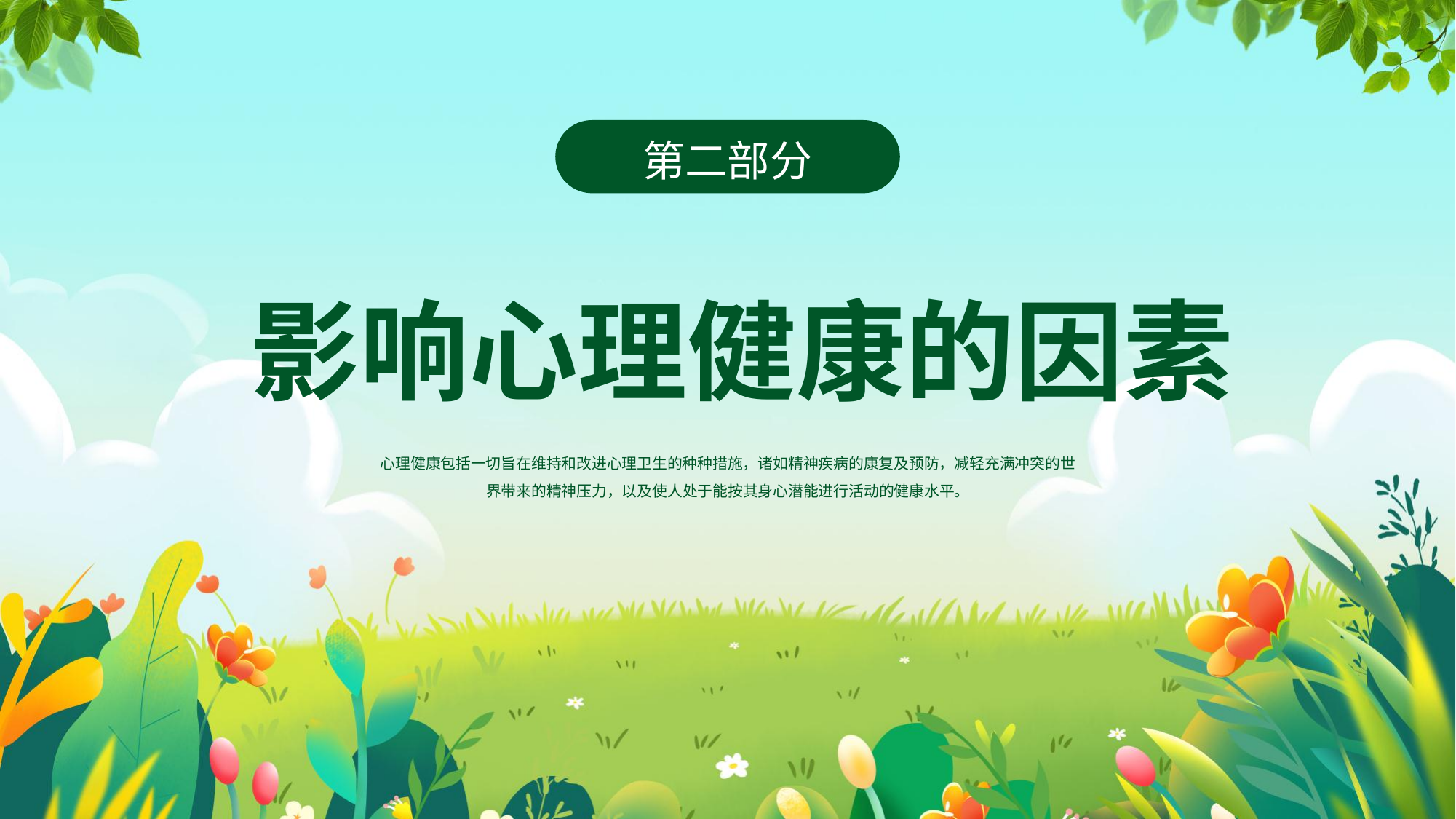

第二部分
影响心理健康的因素
心理健康包括一切旨在维持和改进心理卫生的种种措施，诸如精神疾病的康复及预防，减轻充满冲突的世界带来的精神压力，以及使人处于能按其身心潜能进行活动的健康水平。